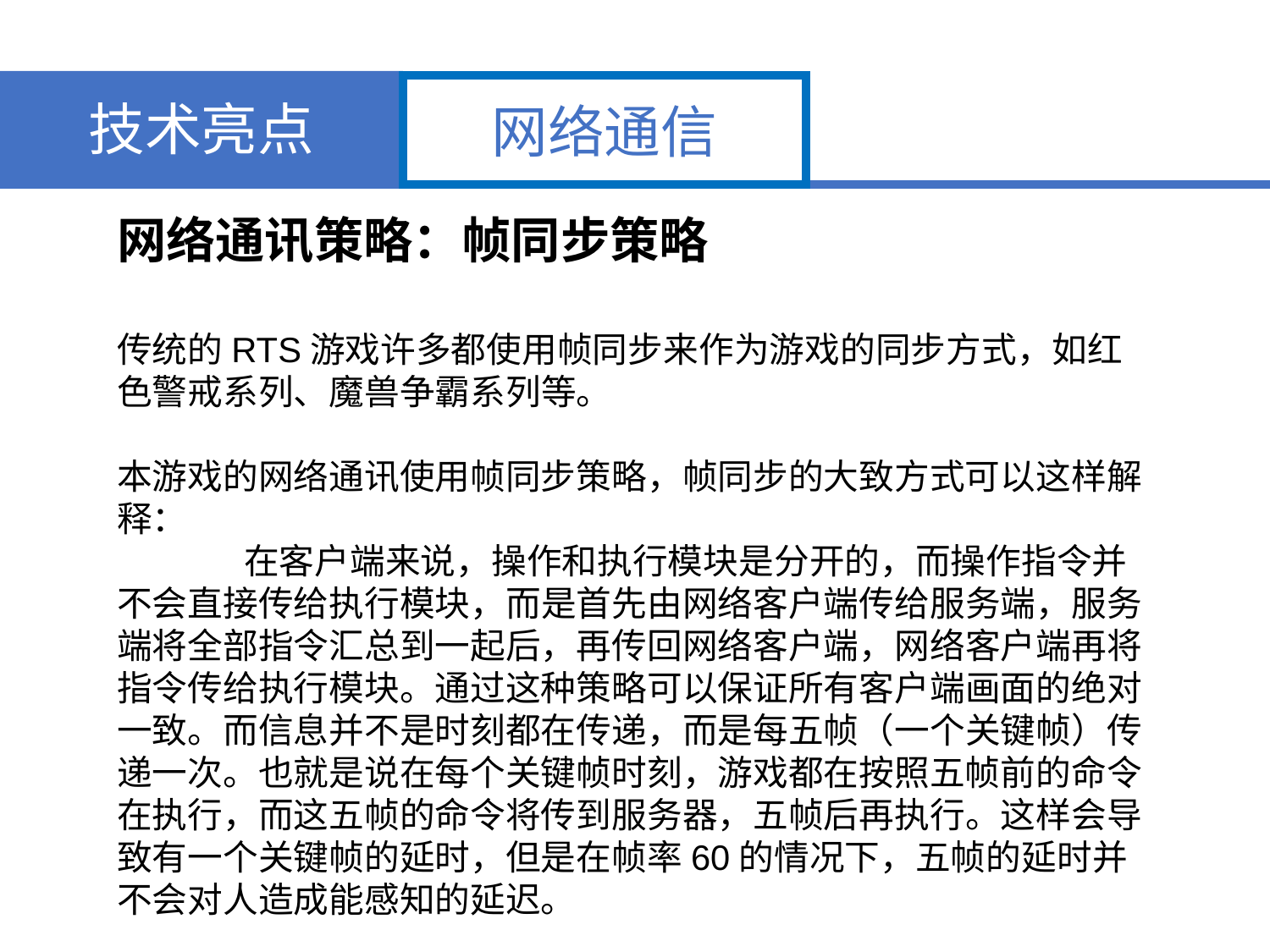

技术亮点
网络通信
网络通讯策略：帧同步策略

传统的RTS游戏许多都使用帧同步来作为游戏的同步方式，如红色警戒系列、魔兽争霸系列等。

本游戏的网络通讯使用帧同步策略，帧同步的大致方式可以这样解释：
	在客户端来说，操作和执行模块是分开的，而操作指令并不会直接传给执行模块，而是首先由网络客户端传给服务端，服务端将全部指令汇总到一起后，再传回网络客户端，网络客户端再将指令传给执行模块。通过这种策略可以保证所有客户端画面的绝对一致。而信息并不是时刻都在传递，而是每五帧（一个关键帧）传递一次。也就是说在每个关键帧时刻，游戏都在按照五帧前的命令在执行，而这五帧的命令将传到服务器，五帧后再执行。这样会导致有一个关键帧的延时，但是在帧率60的情况下，五帧的延时并不会对人造成能感知的延迟。